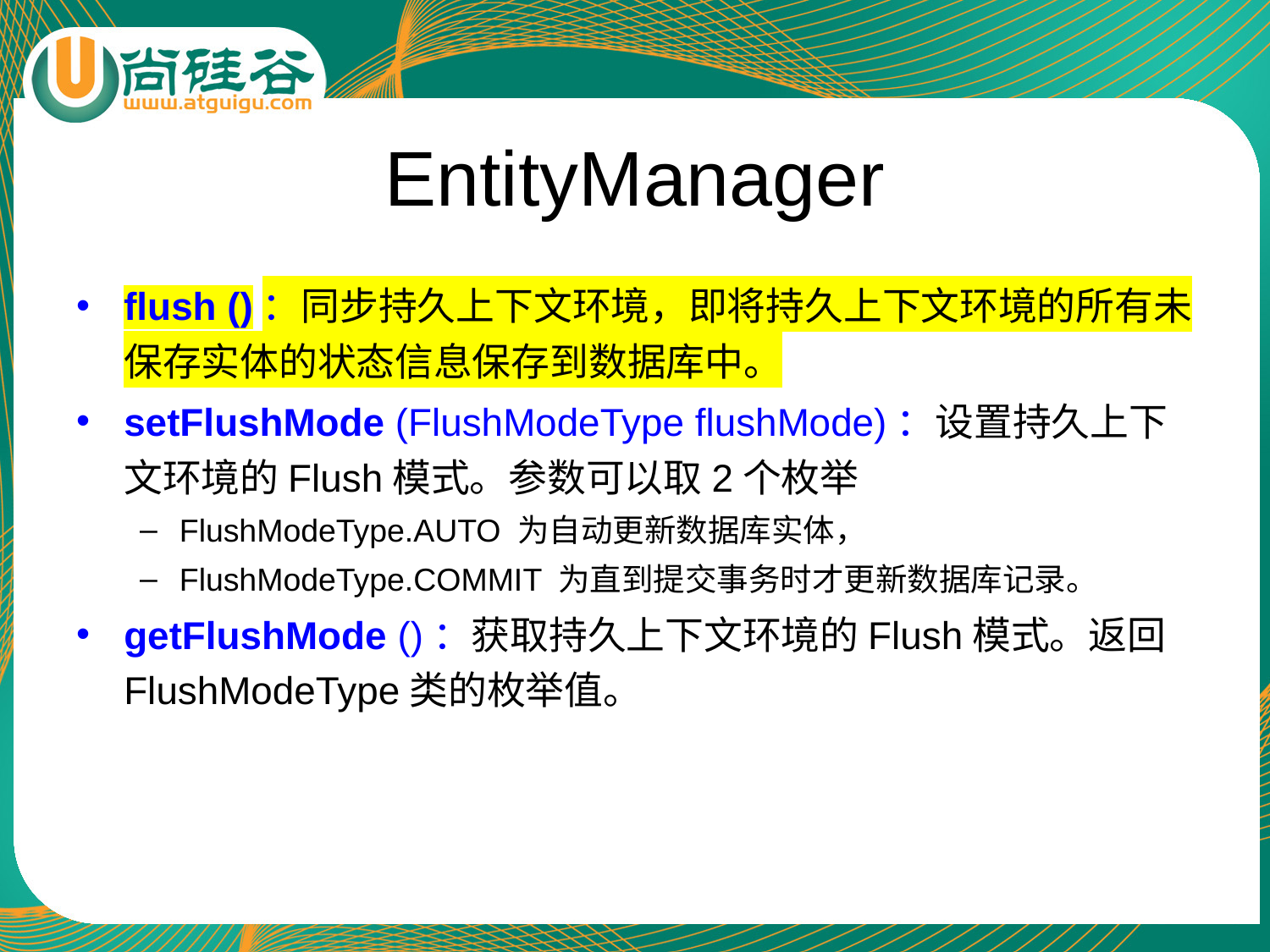

# EntityManager
flush ()：同步持久上下文环境，即将持久上下文环境的所有未保存实体的状态信息保存到数据库中。
setFlushMode (FlushModeType flushMode)：设置持久上下文环境的Flush模式。参数可以取2个枚举
FlushModeType.AUTO 为自动更新数据库实体，
FlushModeType.COMMIT 为直到提交事务时才更新数据库记录。
getFlushMode ()：获取持久上下文环境的Flush模式。返回FlushModeType类的枚举值。